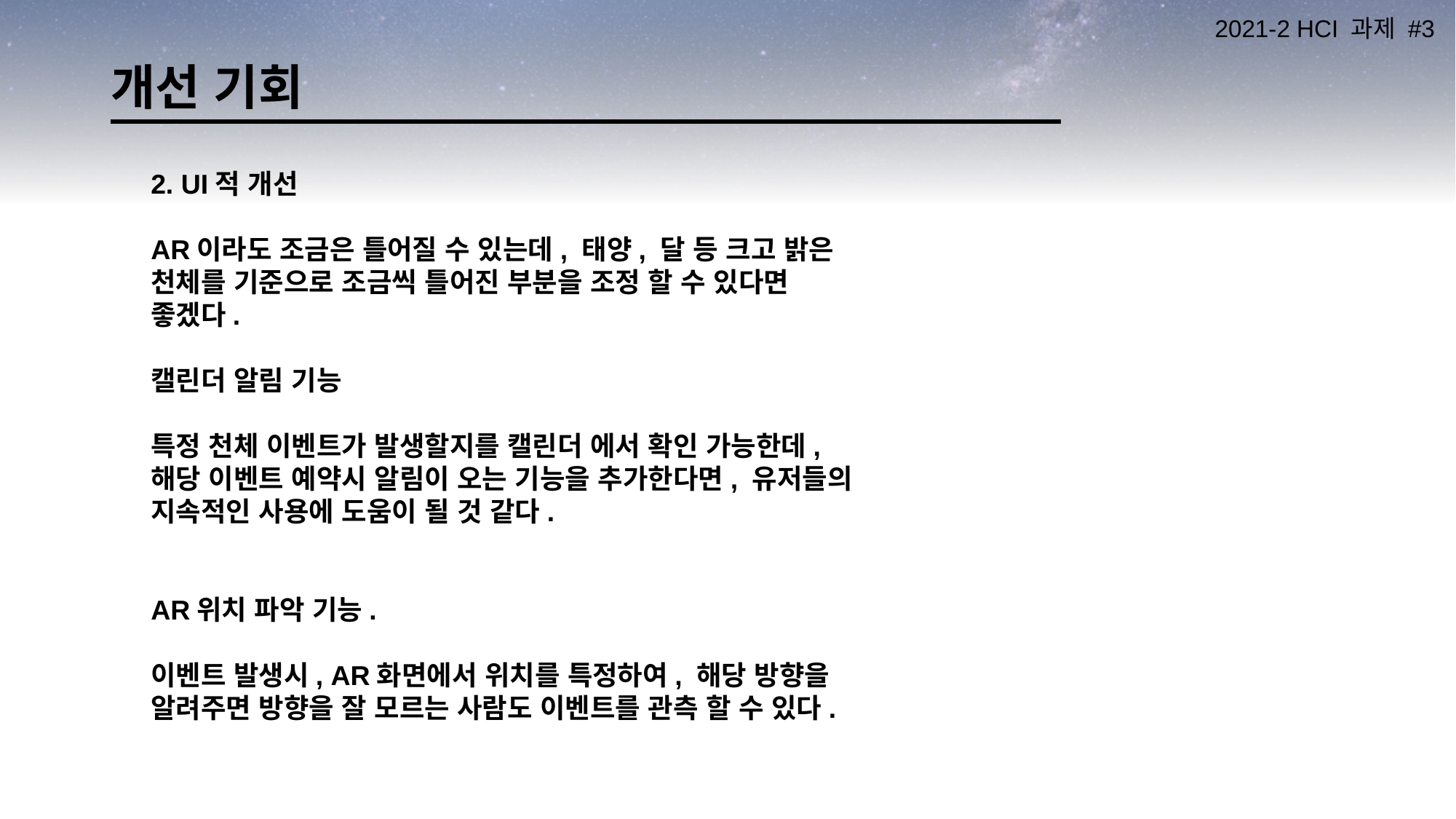

# 개선 기회
2. UI적 개선

AR이라도 조금은 틀어질 수 있는데, 태양, 달 등 크고 밝은 천체를 기준으로 조금씩 틀어진 부분을 조정 할 수 있다면 좋겠다.

캘린더 알림 기능

특정 천체 이벤트가 발생할지를 캘린더 에서 확인 가능한데, 해당 이벤트 예약시 알림이 오는 기능을 추가한다면, 유저들의 지속적인 사용에 도움이 될 것 같다.

AR위치 파악 기능.

이벤트 발생시, AR화면에서 위치를 특정하여, 해당 방향을 알려주면 방향을 잘 모르는 사람도 이벤트를 관측 할 수 있다.